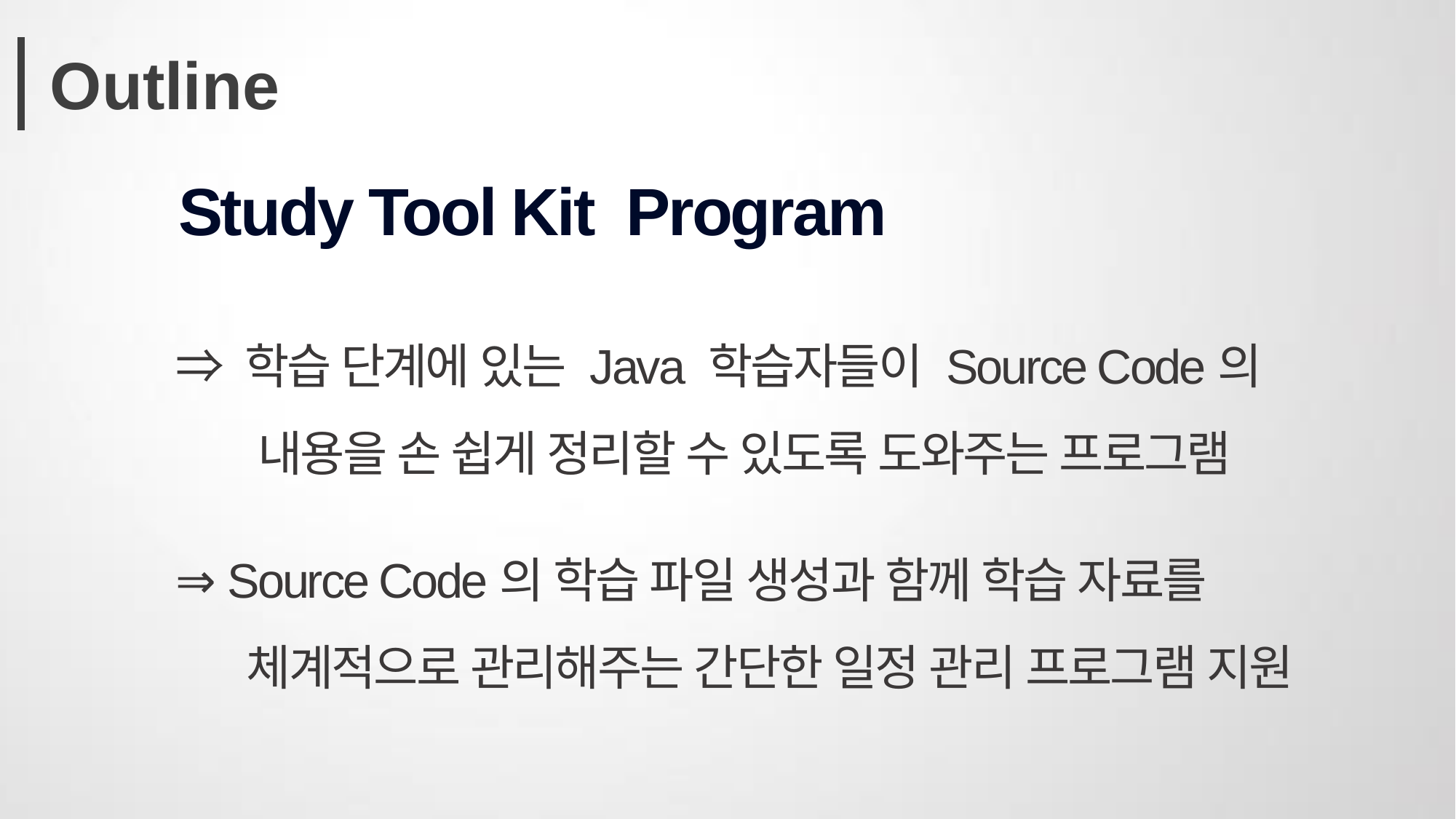

Outline
Study Tool Kit  Program
⇒ 학습 단계에 있는 Java 학습자들이 Source Code의
      내용을 손 쉽게 정리할 수 있도록 도와주는 프로그램
⇒ Source Code의 학습 파일 생성과 함께 학습 자료를
     체계적으로 관리해주는 간단한 일정 관리 프로그램 지원